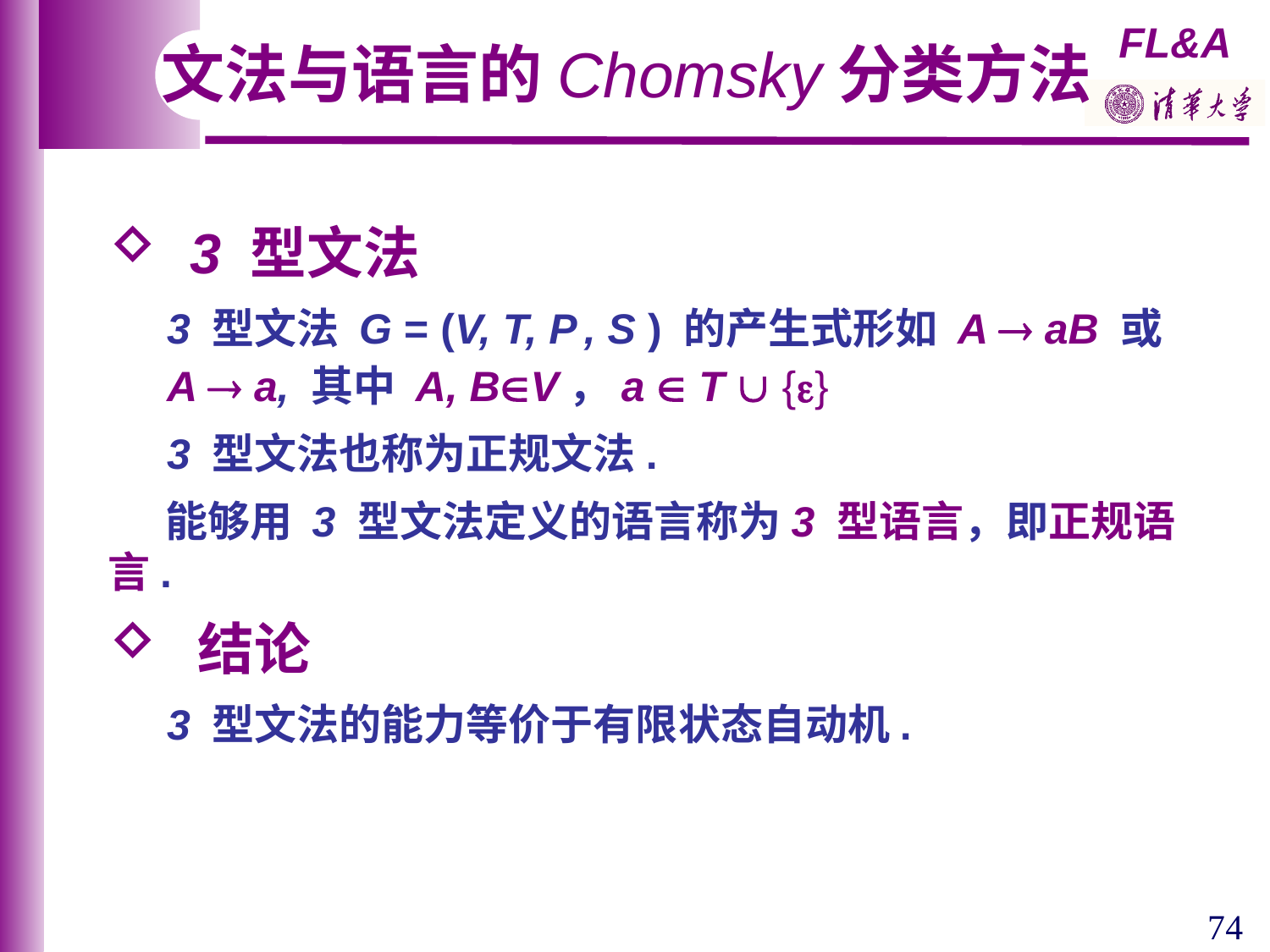

文法与语言的Chomsky分类方法
  3 型文法

     3 型文法 G = (V, T, P , S ) 的产生式形如 A → aB 或
     A → a, 其中 A, B∈V，a ∈ T ∪ {ε}

     3 型文法也称为正规文法.

     能够用 3 型文法定义的语言称为3 型语言，即正规语言.

  结论

     3 型文法的能力等价于有限状态自动机.
74